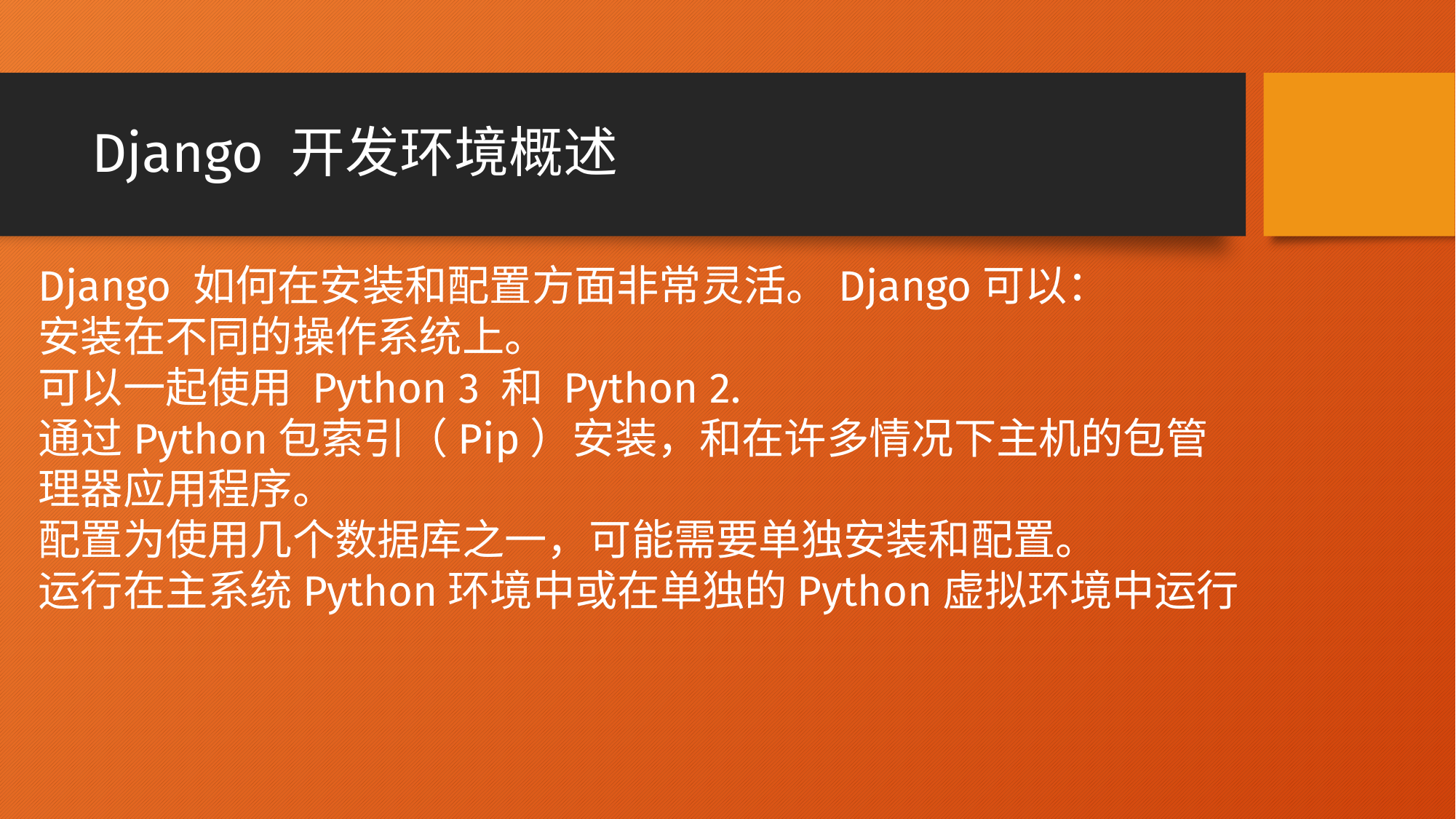

# Django 开发环境概述
Django 如何在安装和配置方面非常灵活。Django可以：
安装在不同的操作系统上。
可以一起使用 Python 3 和 Python 2.
通过Python包索引（Pip）安装，和在许多情况下主机的包管理器应用程序。
配置为使用几个数据库之一，可能需要单独安装和配置。
运行在主系统Python环境中或在单独的Python虚拟环境中运行